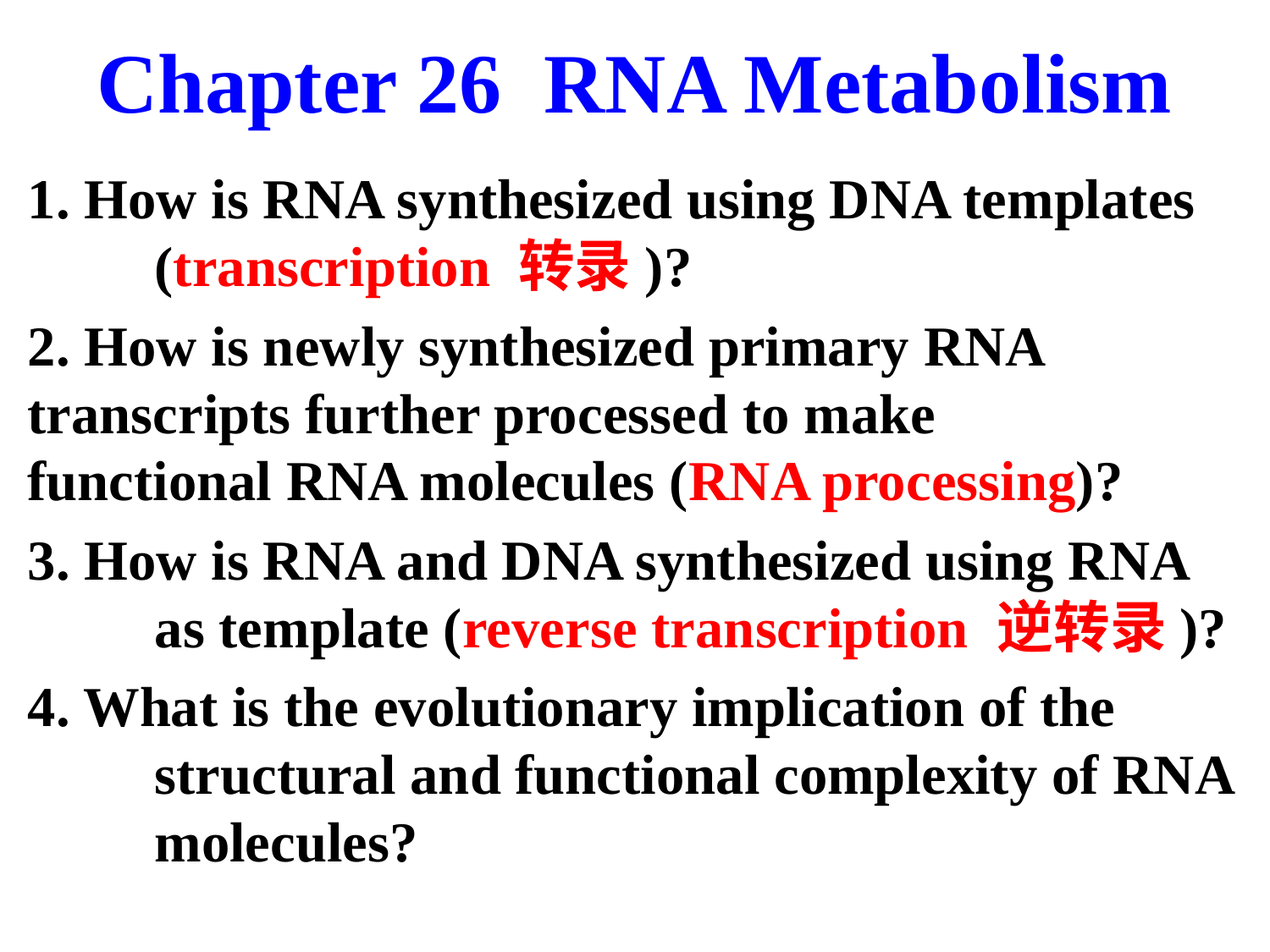

# Chapter 26  RNA Metabolism
1. How is RNA synthesized using DNA templates 	(transcription 转录)?
2. How is newly synthesized primary RNA 	transcripts further processed to make 		functional RNA molecules (RNA processing)?
3. How is RNA and DNA synthesized using RNA 	as template (reverse transcription 逆转录)?
4. What is the evolutionary implication of the 		structural and functional complexity of RNA 	molecules?